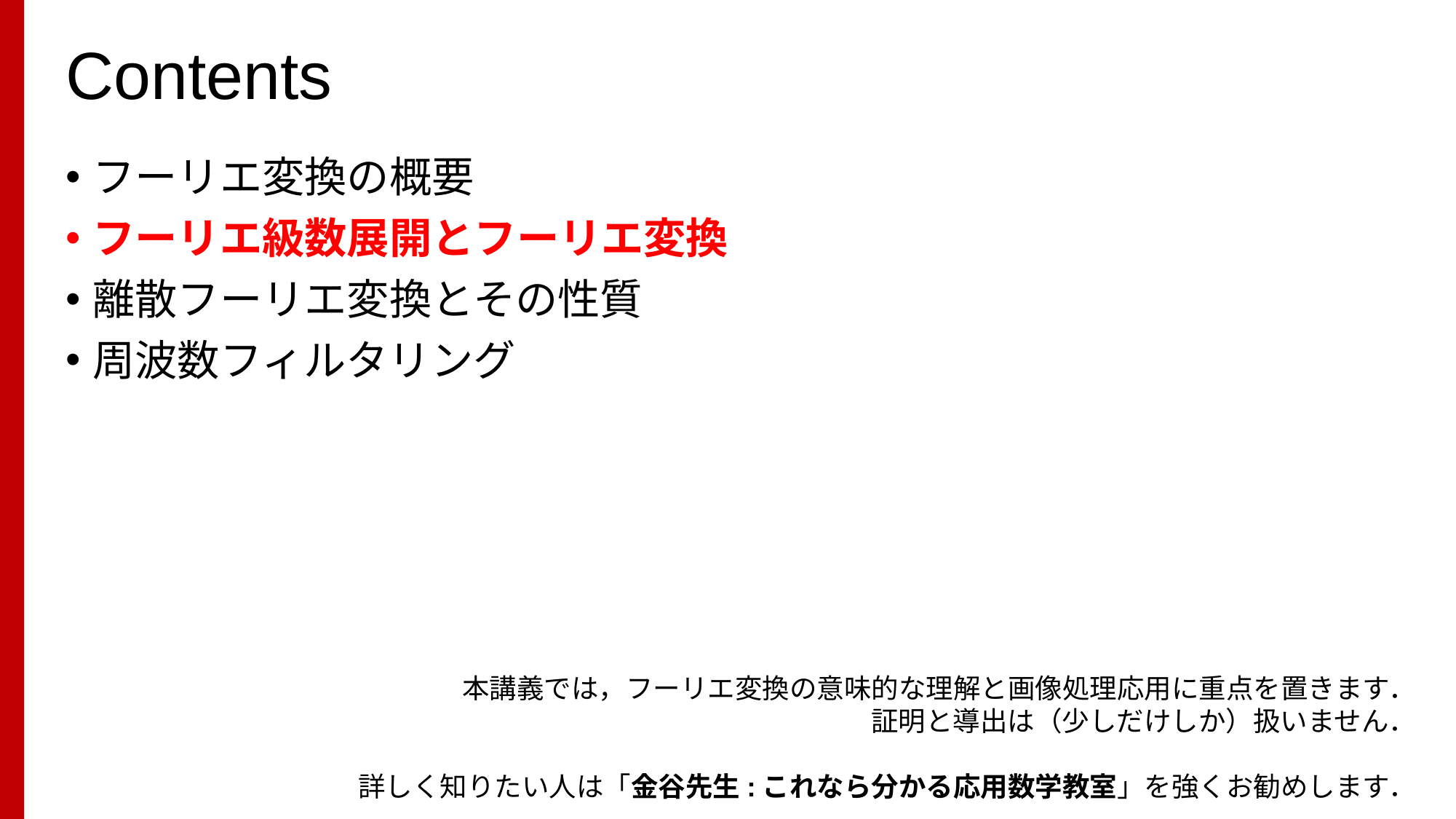

# Contents
フーリエ変換の概要
フーリエ級数展開とフーリエ変換
離散フーリエ変換とその性質
周波数フィルタリング

本講義では，フーリエ変換の意味的な理解と画像処理応用に重点を置きます．
証明と導出は（少しだけしか）扱いません．

詳しく知りたい人は「金谷先生:これなら分かる応用数学教室」を強くお勧めします．